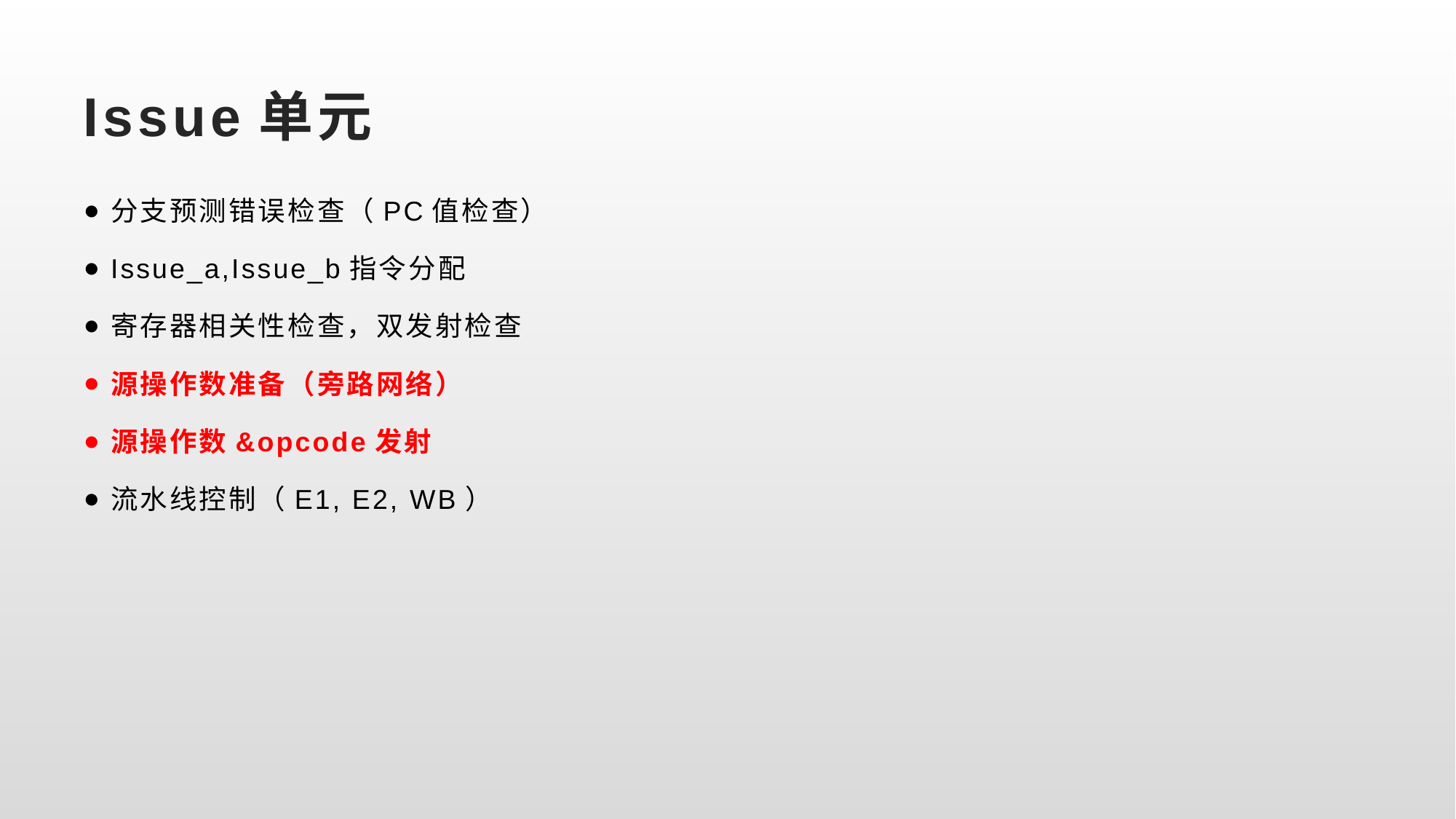

# Issue单元
分支预测错误检查（PC值检查）
Issue_a,Issue_b指令分配
寄存器相关性检查，双发射检查
源操作数准备（旁路网络）
源操作数&opcode发射
流水线控制（E1, E2, WB）